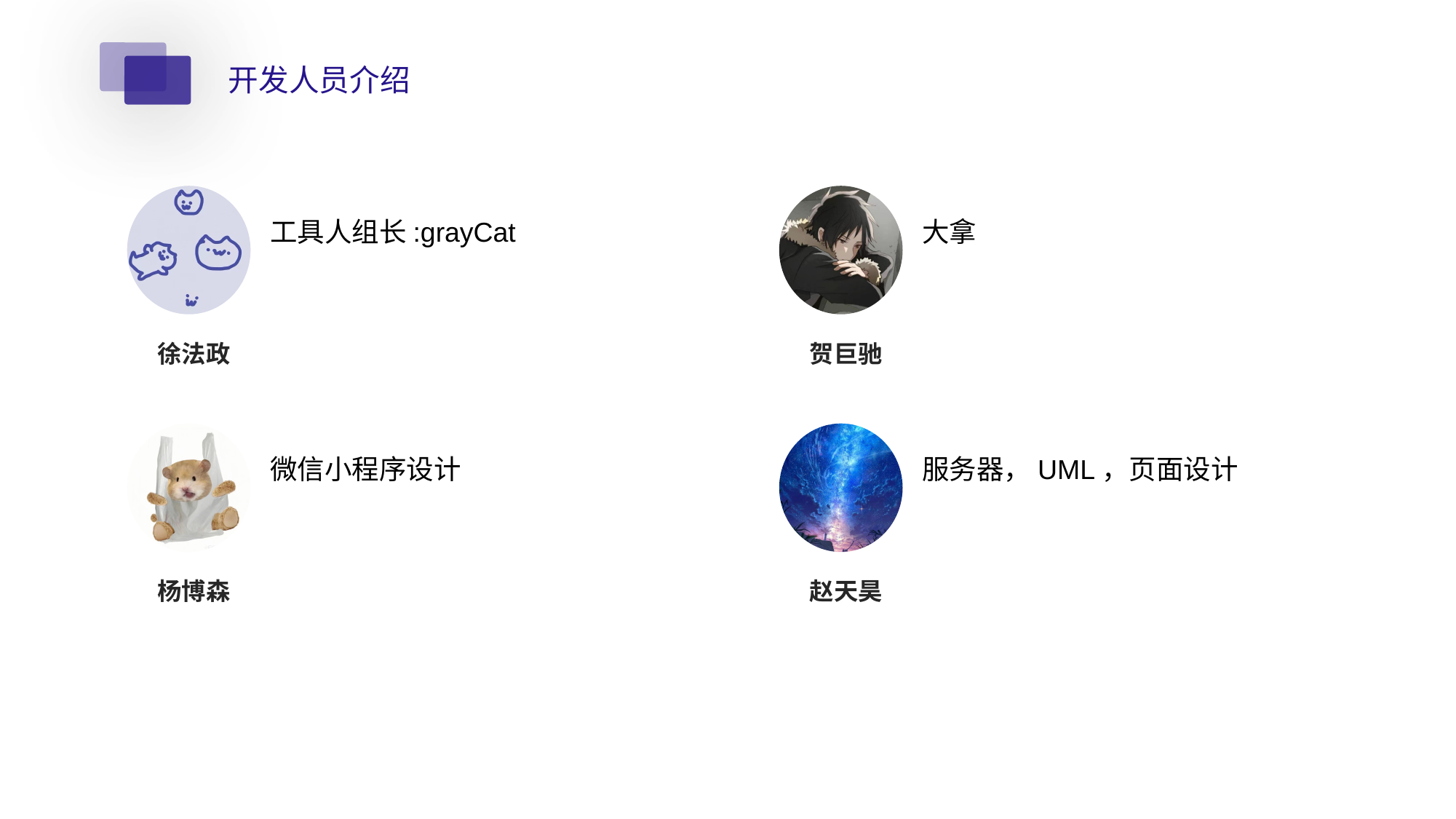

开发人员介绍

工具人组长:grayCat
徐法政

大拿
贺巨驰

微信小程序设计
杨博森

服务器，UML，页面设计
赵天昊